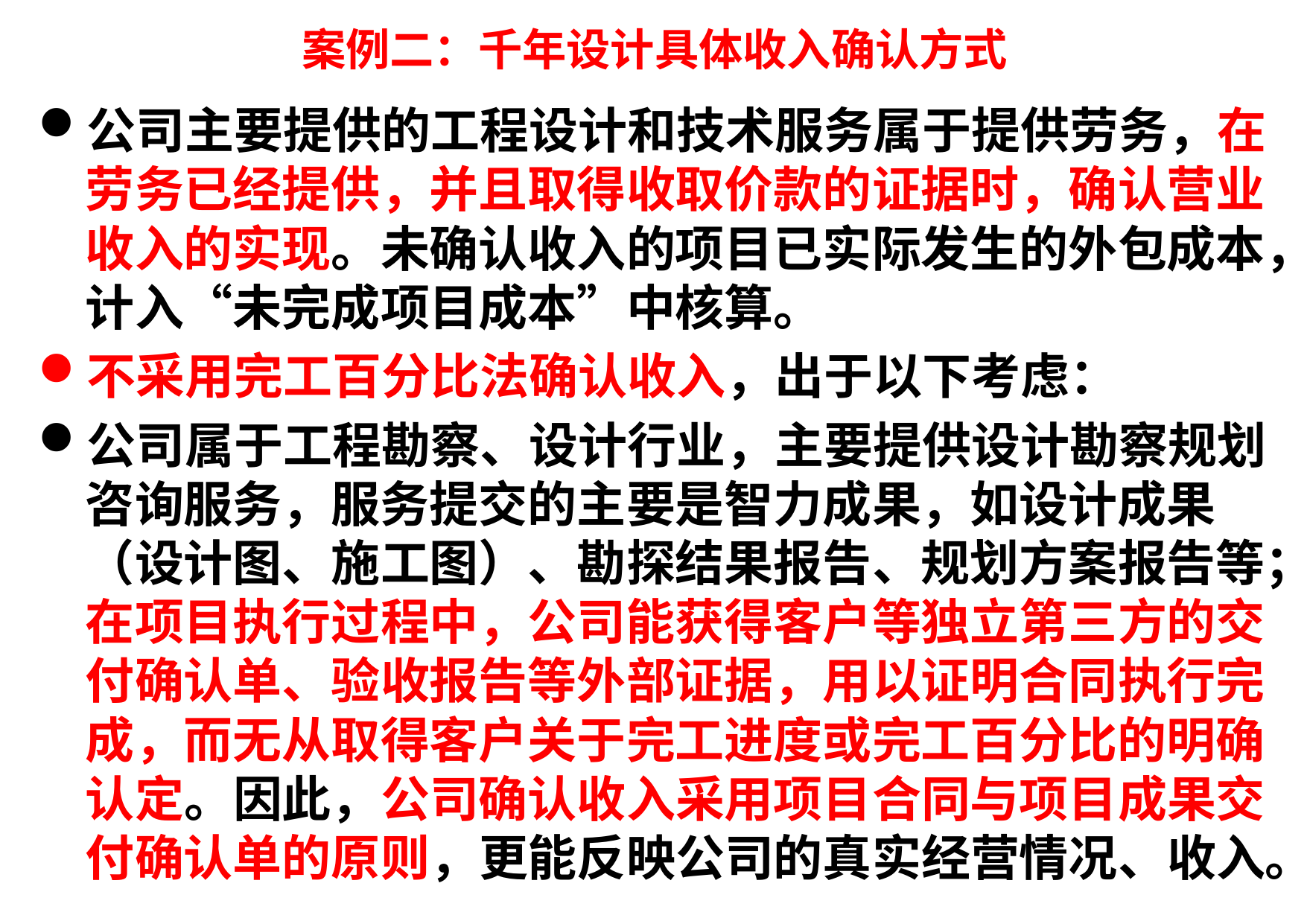

# 案例二：千年设计具体收入确认方式
公司主要提供的工程设计和技术服务属于提供劳务，在劳务已经提供，并且取得收取价款的证据时，确认营业收入的实现。未确认收入的项目已实际发生的外包成本，计入“未完成项目成本”中核算。
不采用完工百分比法确认收入，出于以下考虑：
公司属于工程勘察、设计行业，主要提供设计勘察规划咨询服务，服务提交的主要是智力成果，如设计成果（设计图、施工图）、勘探结果报告、规划方案报告等；在项目执行过程中，公司能获得客户等独立第三方的交付确认单、验收报告等外部证据，用以证明合同执行完成，而无从取得客户关于完工进度或完工百分比的明确认定。因此，公司确认收入采用项目合同与项目成果交付确认单的原则，更能反映公司的真实经营情况、收入。

104